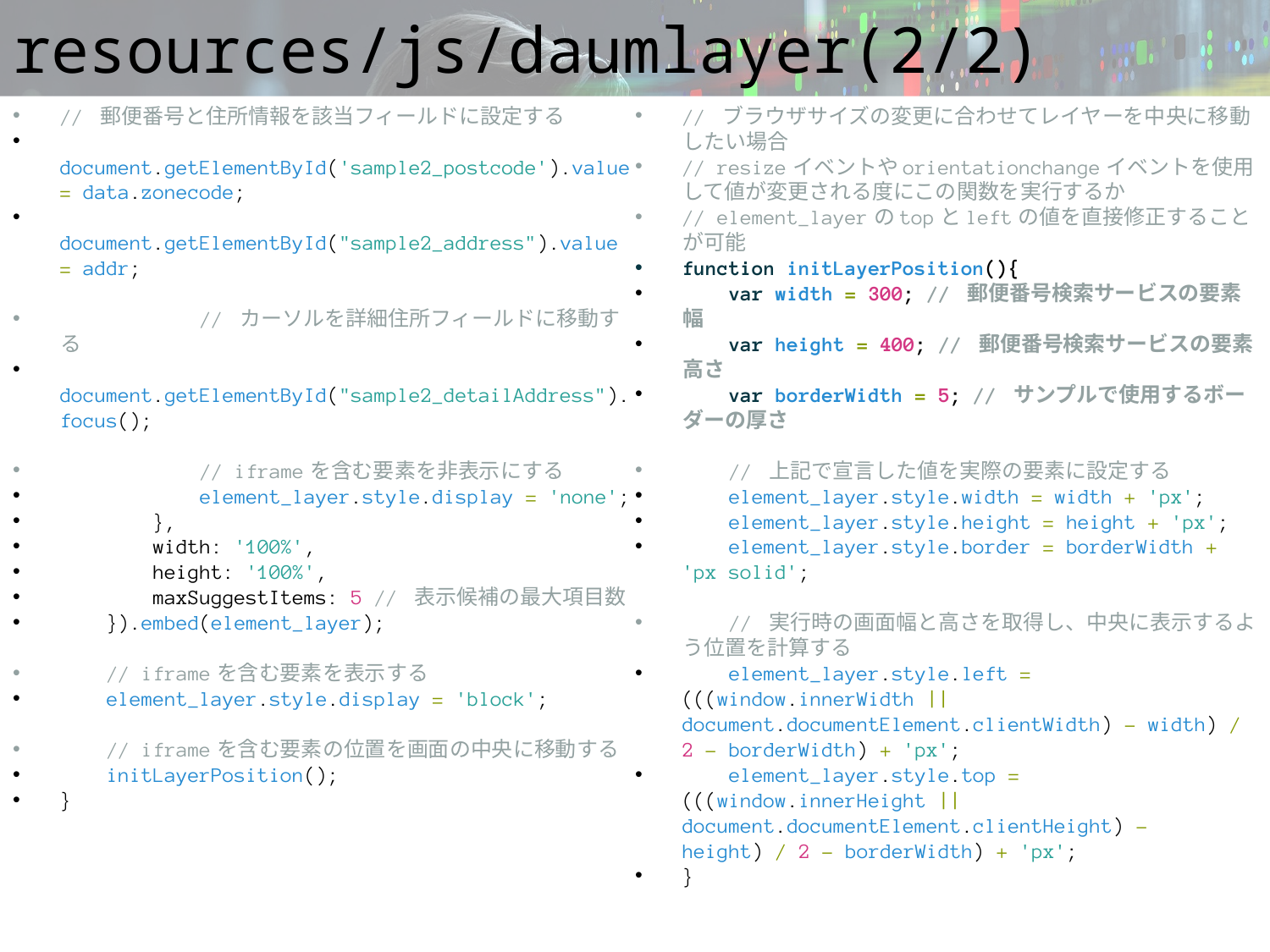

# resources/js/daumlayer(2/2)
// 郵便番号と住所情報を該当フィールドに設定する
            document.getElementById('sample2_postcode').value = data.zonecode;
            document.getElementById("sample2_address").value = addr;

            // カーソルを詳細住所フィールドに移動する
            document.getElementById("sample2_detailAddress").focus();

            // iframeを含む要素を非表示にする
            element_layer.style.display = 'none';
        },
        width: '100%',
        height: '100%',
        maxSuggestItems: 5 // 表示候補の最大項目数
    }).embed(element_layer);

    // iframeを含む要素を表示する
    element_layer.style.display = 'block';

    // iframeを含む要素の位置を画面の中央に移動する
    initLayerPosition();
}

// ブラウザサイズの変更に合わせてレイヤーを中央に移動したい場合
// resizeイベントやorientationchangeイベントを使用して値が変更される度にこの関数を実行するか
// element_layerのtopとleftの値を直接修正することが可能
function initLayerPosition(){
    var width = 300; // 郵便番号検索サービスの要素幅
    var height = 400; // 郵便番号検索サービスの要素高さ
    var borderWidth = 5; // サンプルで使用するボーダーの厚さ

    // 上記で宣言した値を実際の要素に設定する
    element_layer.style.width = width + 'px';
    element_layer.style.height = height + 'px';
    element_layer.style.border = borderWidth + 'px solid';

    // 実行時の画面幅と高さを取得し、中央に表示するよう位置を計算する
    element_layer.style.left = (((window.innerWidth || document.documentElement.clientWidth) - width) / 2 - borderWidth) + 'px';
    element_layer.style.top = (((window.innerHeight || document.documentElement.clientHeight) - height) / 2 - borderWidth) + 'px';
}